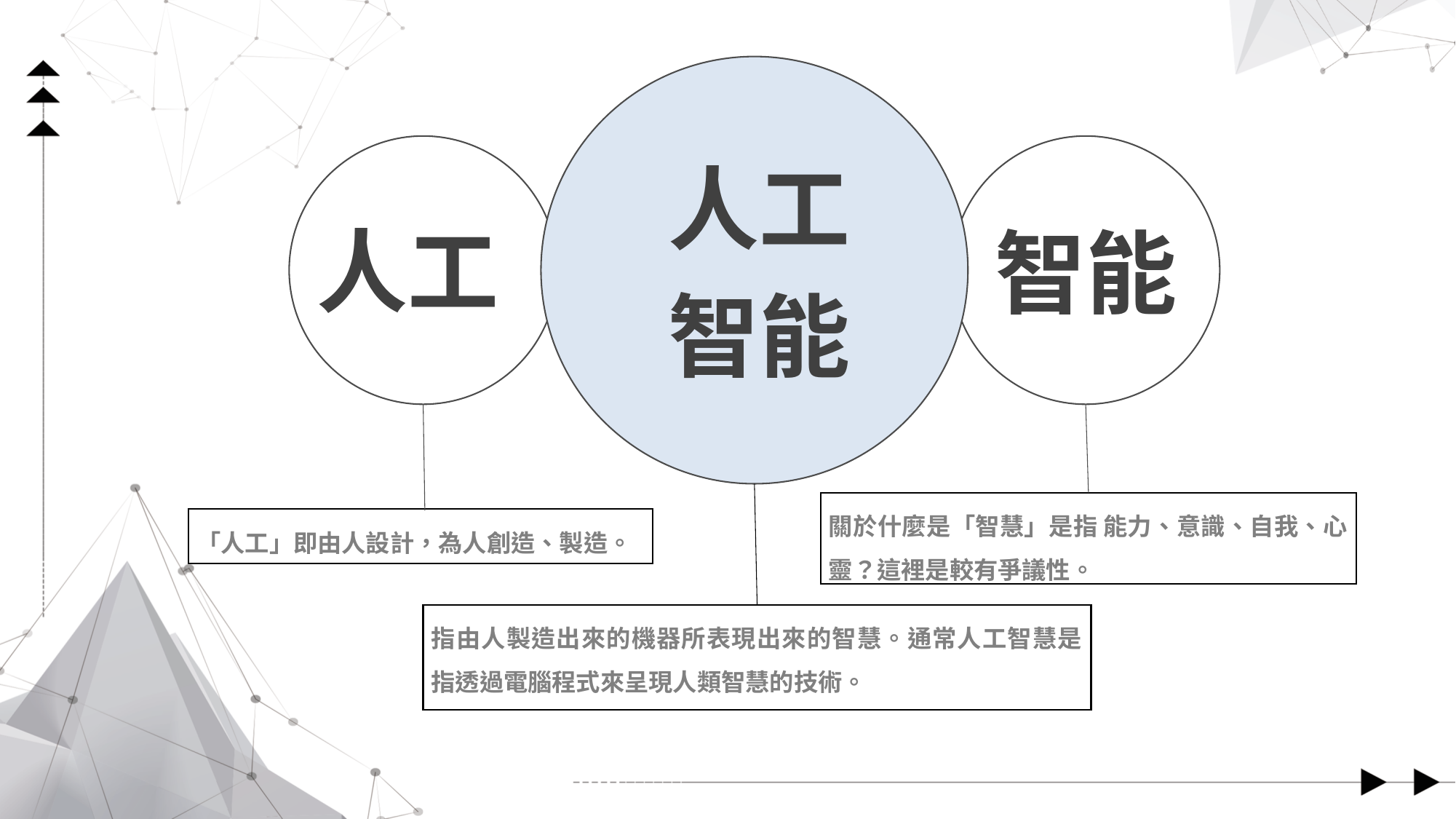

人工
人工
智能
智能
關於什麼是「智慧」是指 能力、意識、自我、心靈？這裡是較有爭議性。
「人工」即由人設計，為人創造、製造。
指由人製造出來的機器所表現出來的智慧。通常人工智慧是指透過電腦程式來呈現人類智慧的技術。